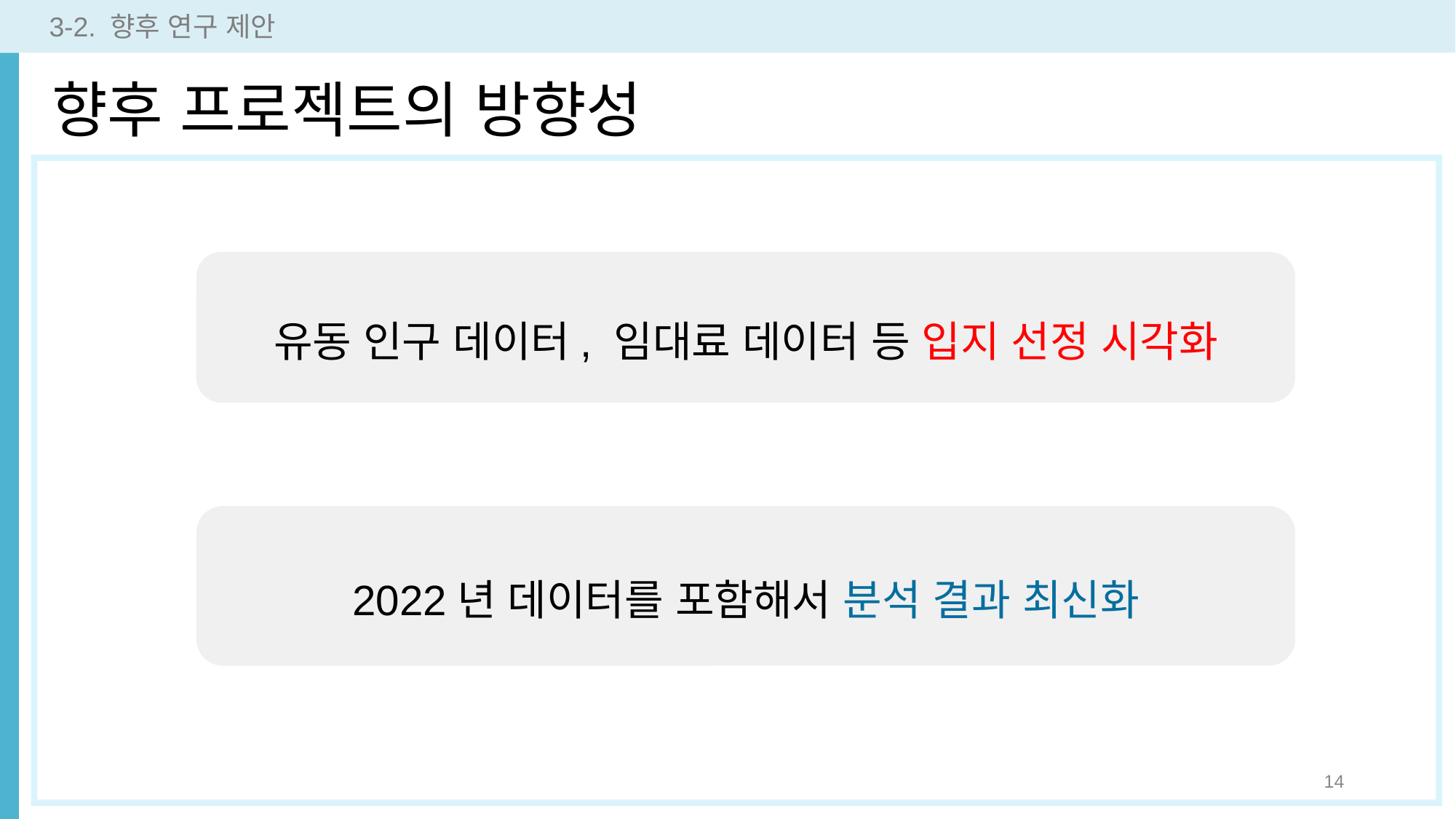

3-2. 향후 연구 제안
향후 프로젝트의 방향성

유동 인구 데이터, 임대료 데이터 등 입지 선정 시각화
2022년 데이터를 포함해서 분석 결과 최신화
14